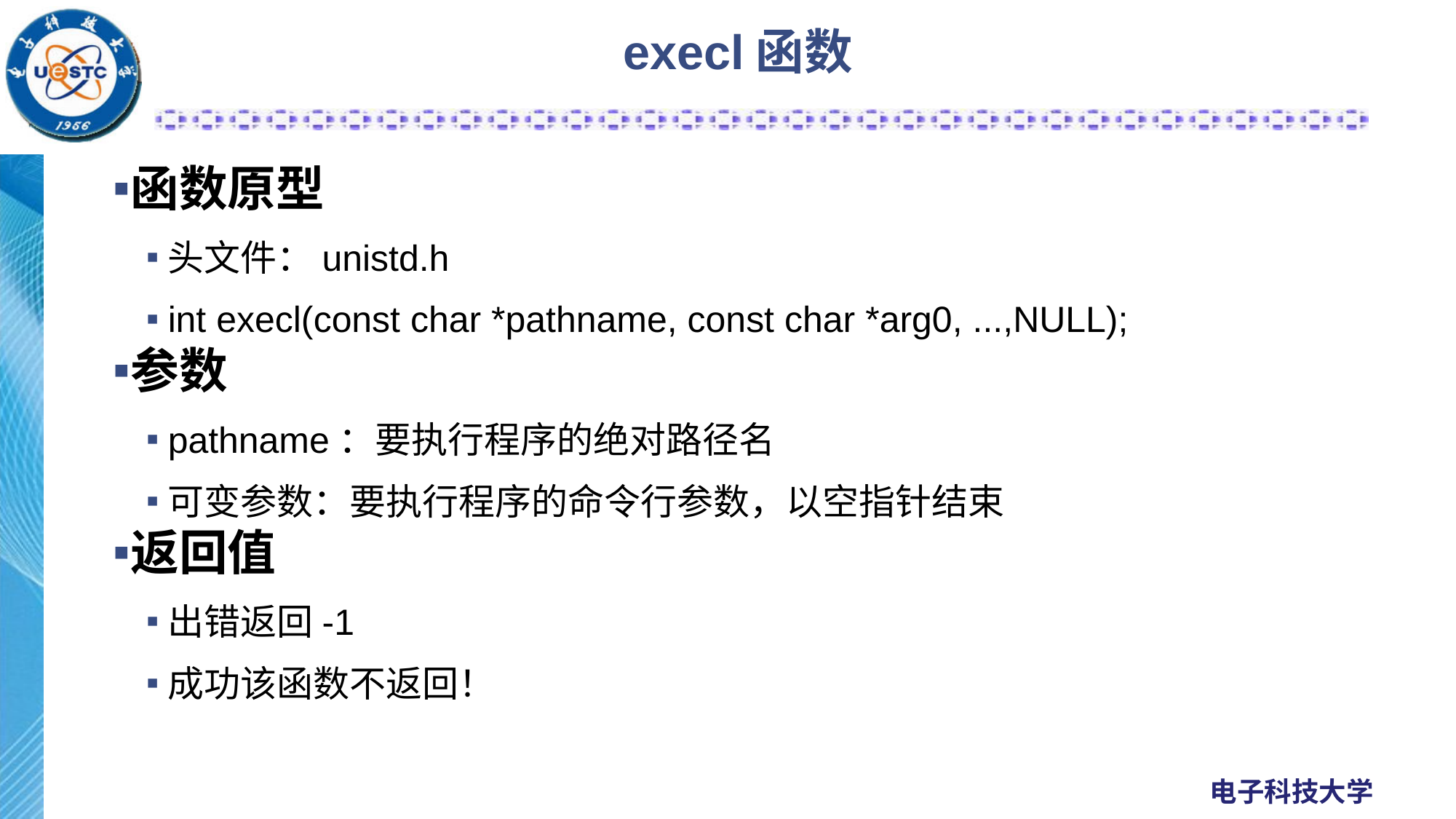

# execl函数
函数原型
头文件：unistd.h
int execl(const char *pathname, const char *arg0, ...,NULL);
参数
pathname：要执行程序的绝对路径名
可变参数：要执行程序的命令行参数，以空指针结束
返回值
出错返回-1
成功该函数不返回！